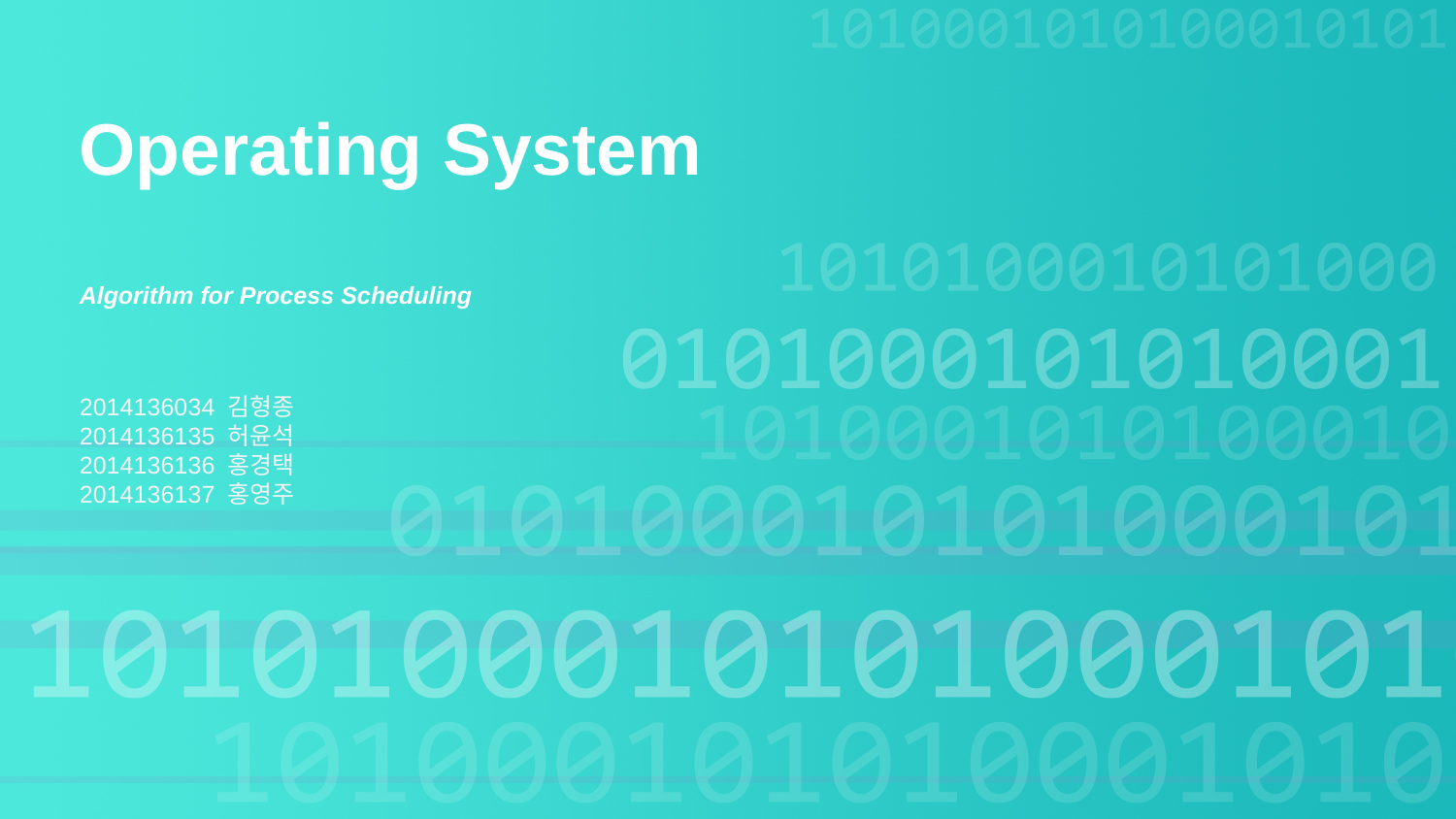

Operating System
Algorithm for Process Scheduling
2014136034 김형종
2014136135 허윤석
2014136136 홍경택
2014136137 홍영주